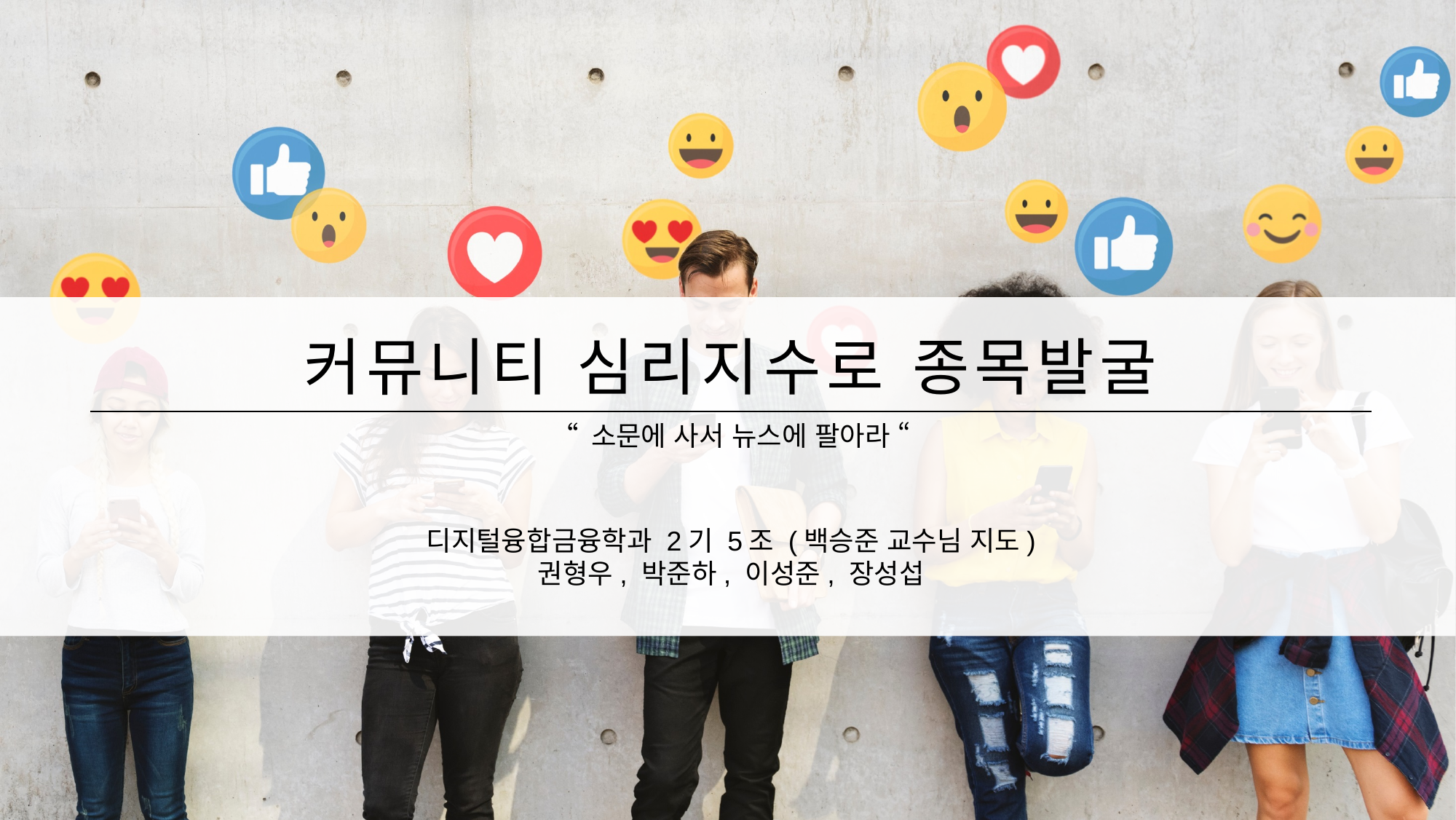

커뮤니티 심리지수로 종목발굴
“ 소문에 사서 뉴스에 팔아라 “
디지털융합금융학과 2기 5조 (백승준 교수님 지도)
권형우, 박준하, 이성준, 장성섭